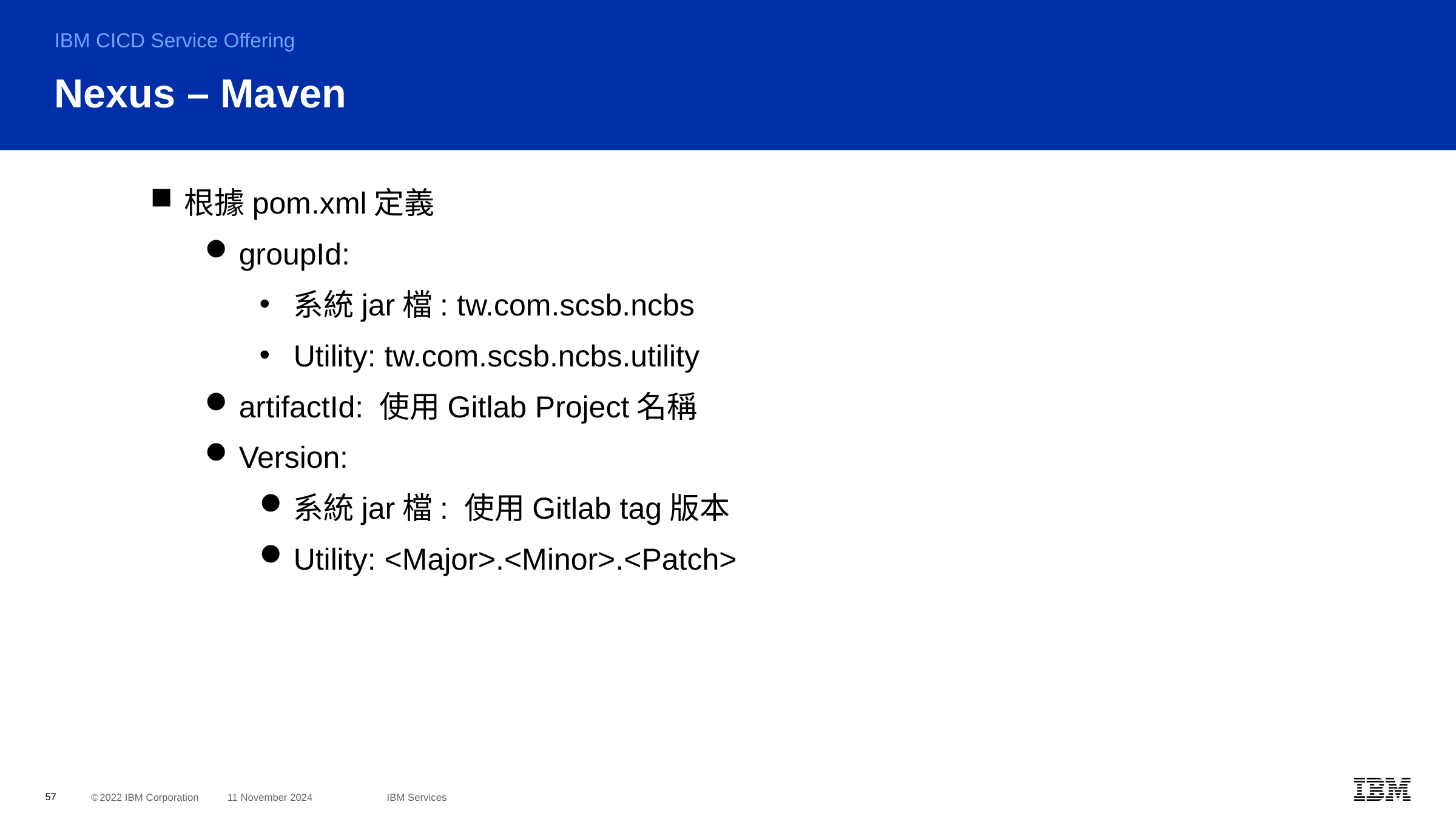

IBM CICD Service Offering
# Nexus – Maven
根據pom.xml定義
groupId:
系統jar檔: tw.com.scsb.ncbs
Utility: tw.com.scsb.ncbs.utility
artifactId: 使用Gitlab Project名稱
Version:
系統jar檔: 使用Gitlab tag版本
Utility: <Major>.<Minor>.<Patch>